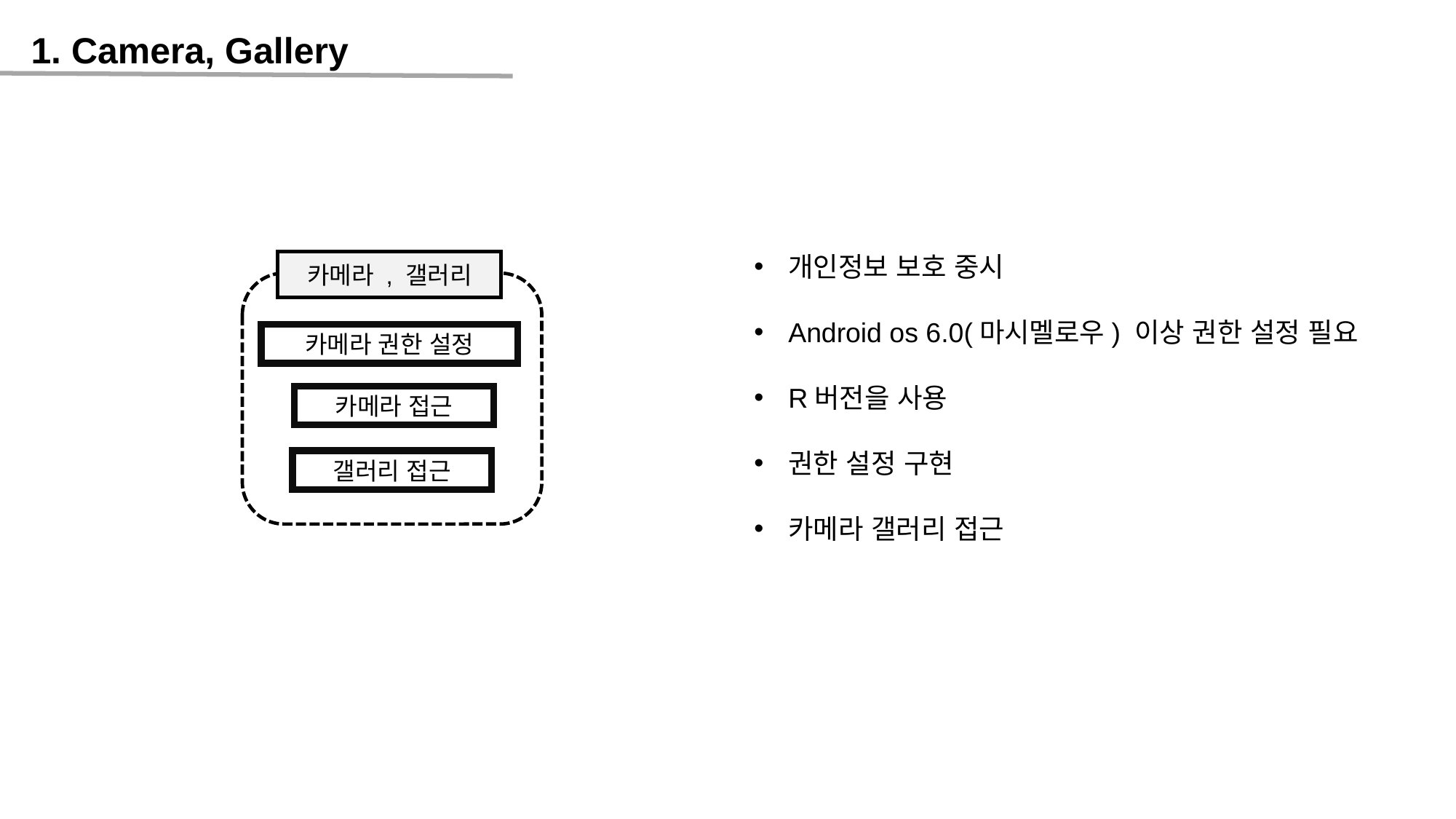

1. Camera, Gallery
개인정보 보호 중시

Android os 6.0(마시멜로우) 이상 권한 설정 필요

R버전을 사용

권한 설정 구현

카메라 갤러리 접근
카메라 , 갤러리

카메라 권한 설정
카메라 접근
갤러리 접근